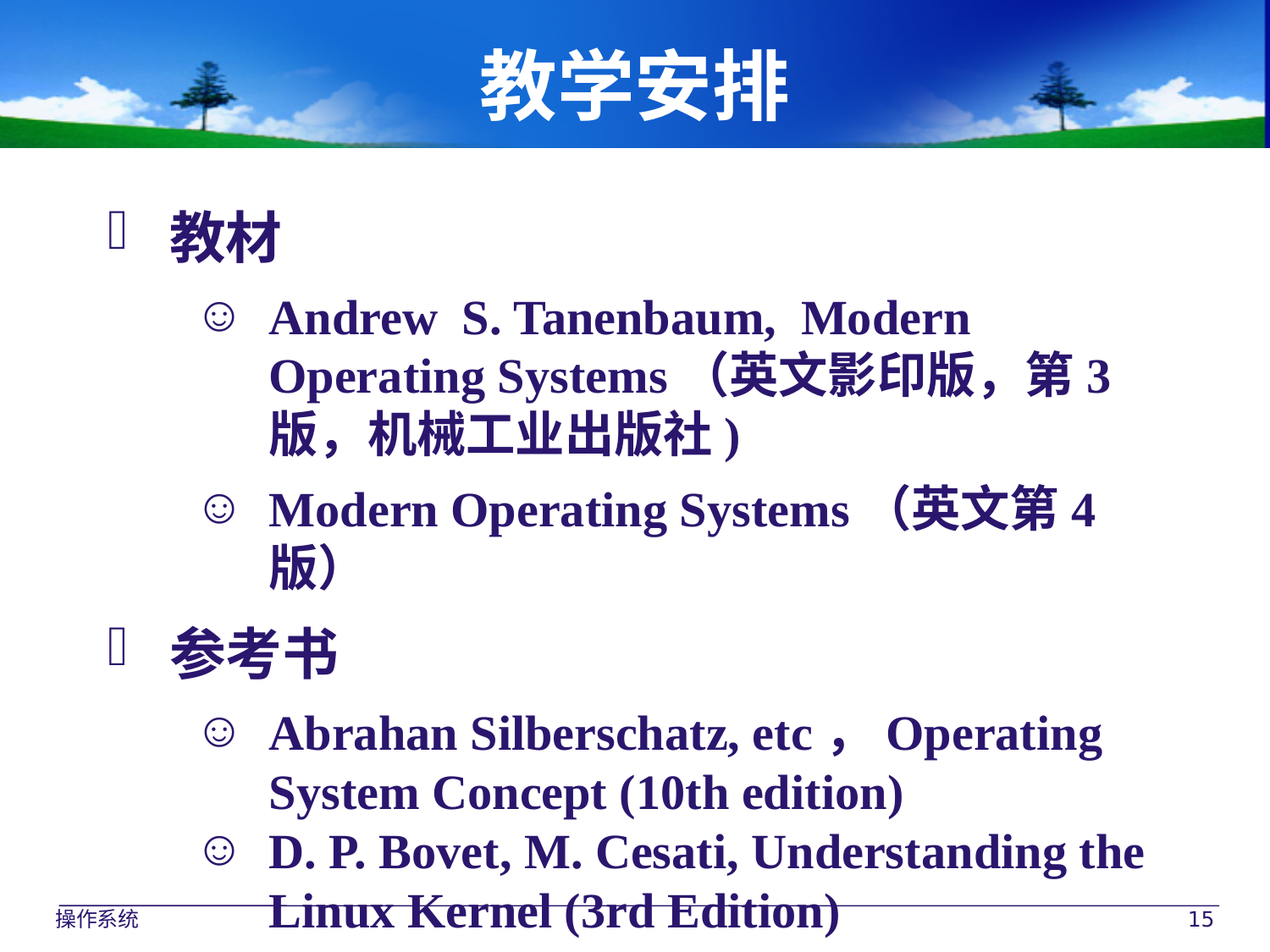

# 教学安排
教材
Andrew  S. Tanenbaum,  Modern Operating Systems（英文影印版，第3版，机械工业出版社)
Modern Operating Systems（英文第4版）
参考书
Abrahan Silberschatz, etc，Operating System Concept (10th edition)
D. P. Bovet, M. Cesati, Understanding the Linux Kernel (3rd Edition)
操作系统
15